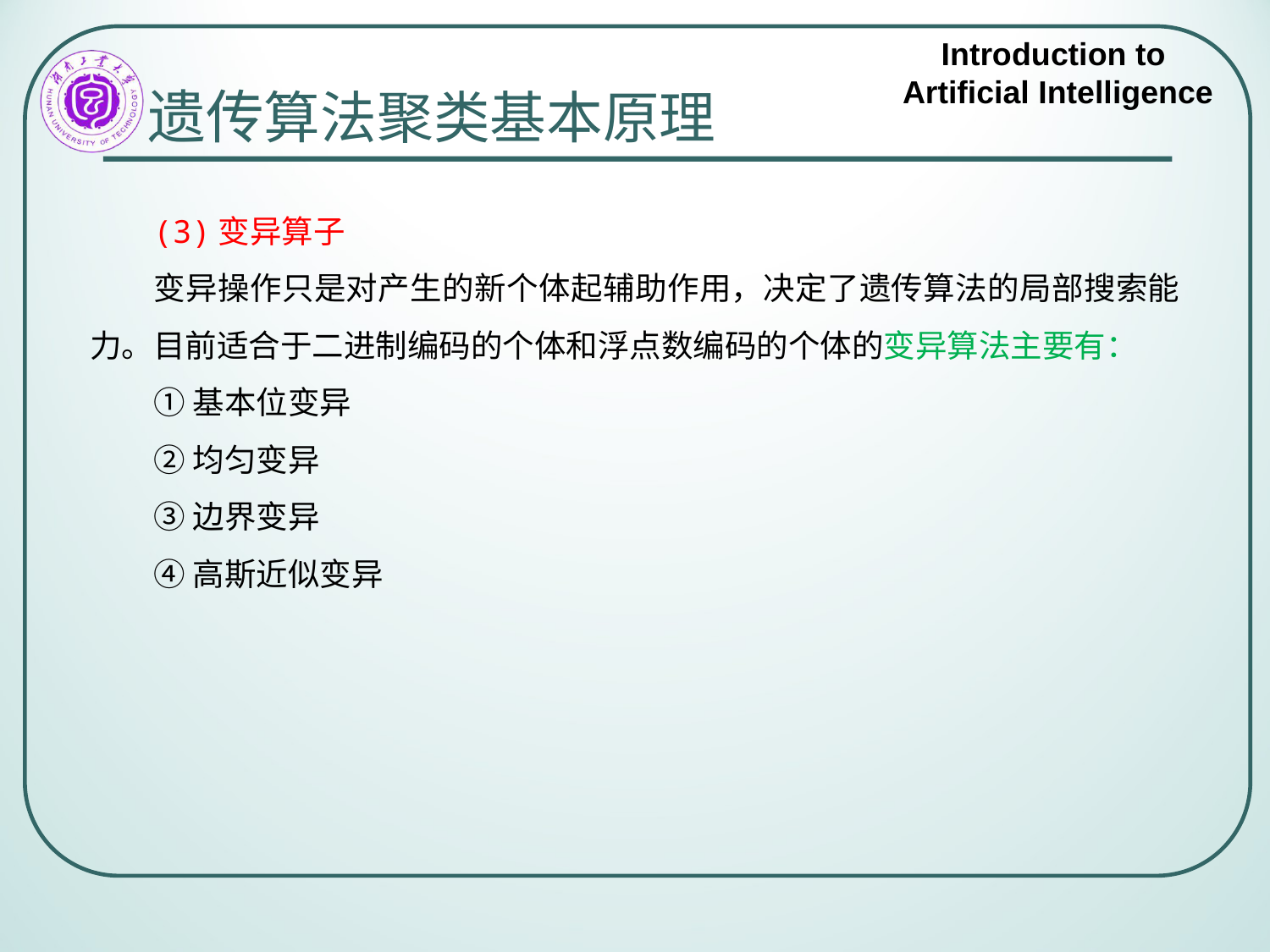

# 遗传算法聚类基本原理
(3)变异算子
变异操作只是对产生的新个体起辅助作用，决定了遗传算法的局部搜索能力。目前适合于二进制编码的个体和浮点数编码的个体的变异算法主要有：
①基本位变异
②均匀变异
③边界变异
④高斯近似变异